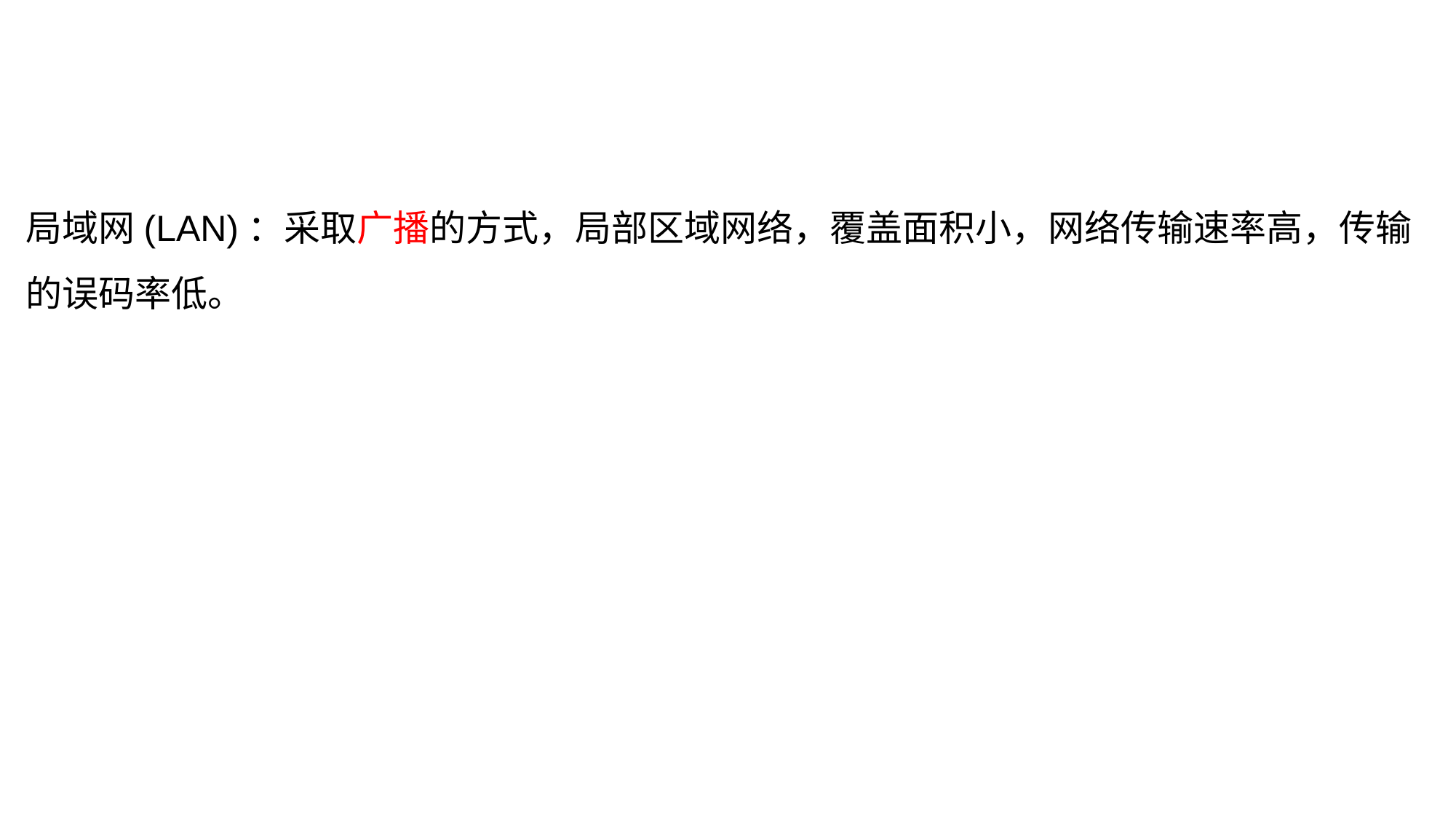

局域网(LAN)：采取广播的方式，局部区域网络，覆盖面积小，网络传输速率高，传输的误码率低。